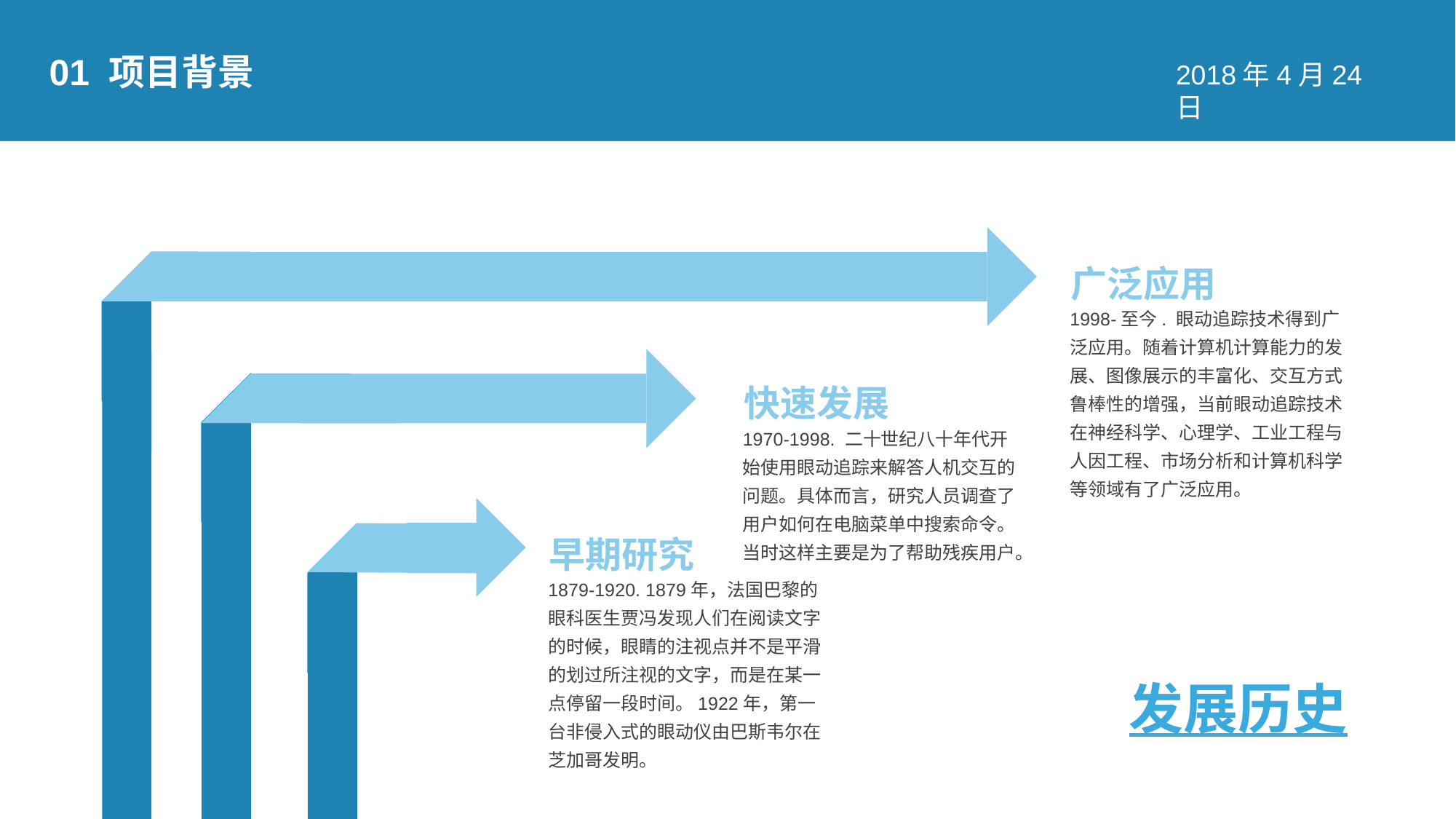

01 项目背景
2018年4月24日

广泛应用

1998-至今. 眼动追踪技术得到广泛应用。随着计算机计算能力的发展、图像展示的丰富化、交互方式鲁棒性的增强，当前眼动追踪技术在神经科学、心理学、工业工程与人因工程、市场分析和计算机科学等领域有了广泛应用。

快速发展

1970-1998. 二十世纪八十年代开始使用眼动追踪来解答人机交互的问题。具体而言，研究人员调查了用户如何在电脑菜单中搜索命令。当时这样主要是为了帮助残疾用户。

早期研究

1879-1920. 1879年，法国巴黎的眼科医生贾冯发现人们在阅读文字的时候，眼睛的注视点并不是平滑的划过所注视的文字，而是在某一点停留一段时间。1922年，第一台非侵入式的眼动仪由巴斯韦尔在芝加哥发明。
发展历史